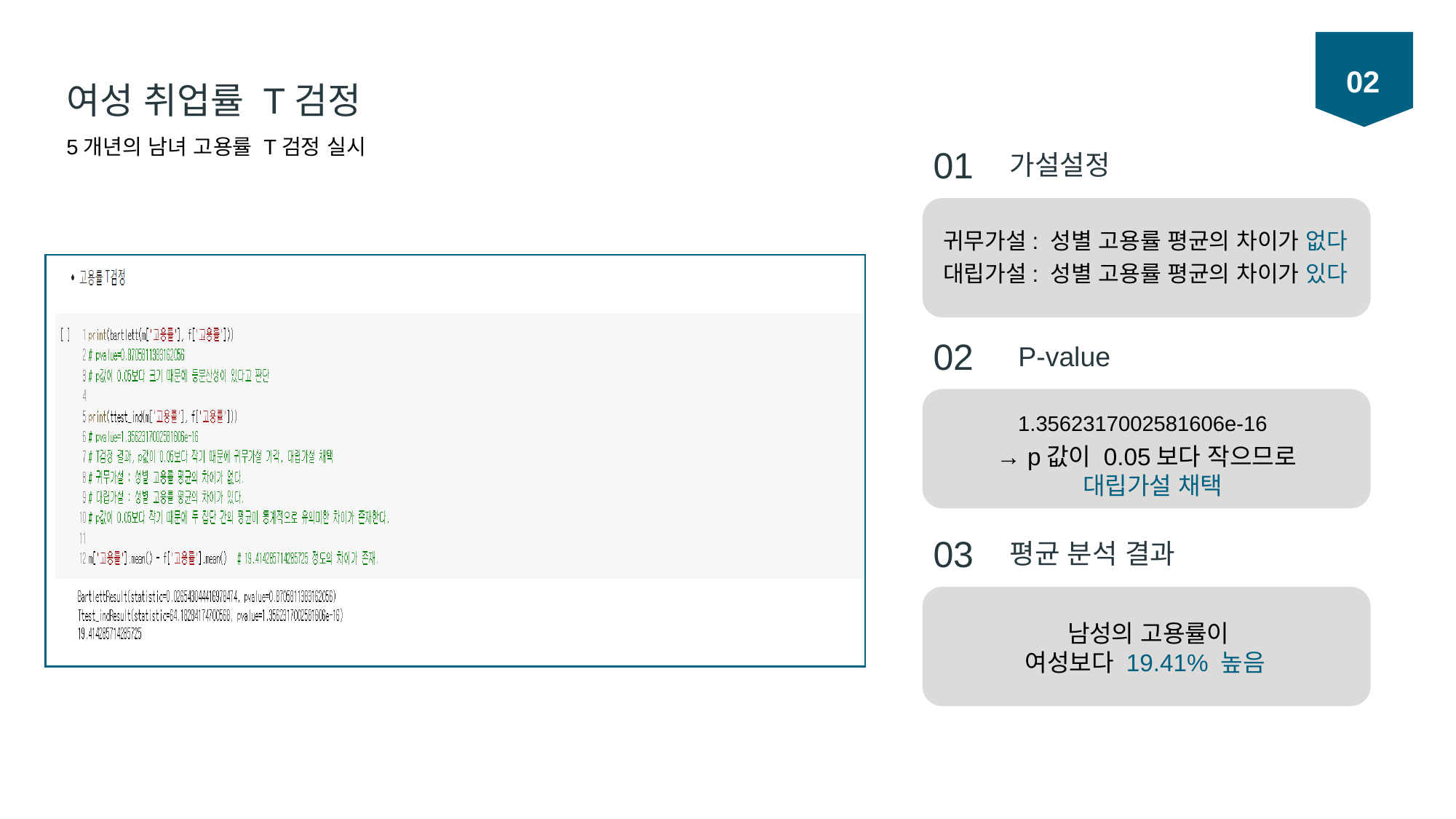

02
여성 취업률 T검정
5개년의 남녀 고용률 T검정 실시
01

02

03

가설설정
귀무가설: 성별 고용률 평균의 차이가 없다
대립가설: 성별 고용률 평균의 차이가 있다
P-value
1.3562317002581606e-16

→ p값이 0.05보다 작으므로
 대립가설 채택
평균 분석 결과
남성의 고용률이
여성보다 19.41% 높음